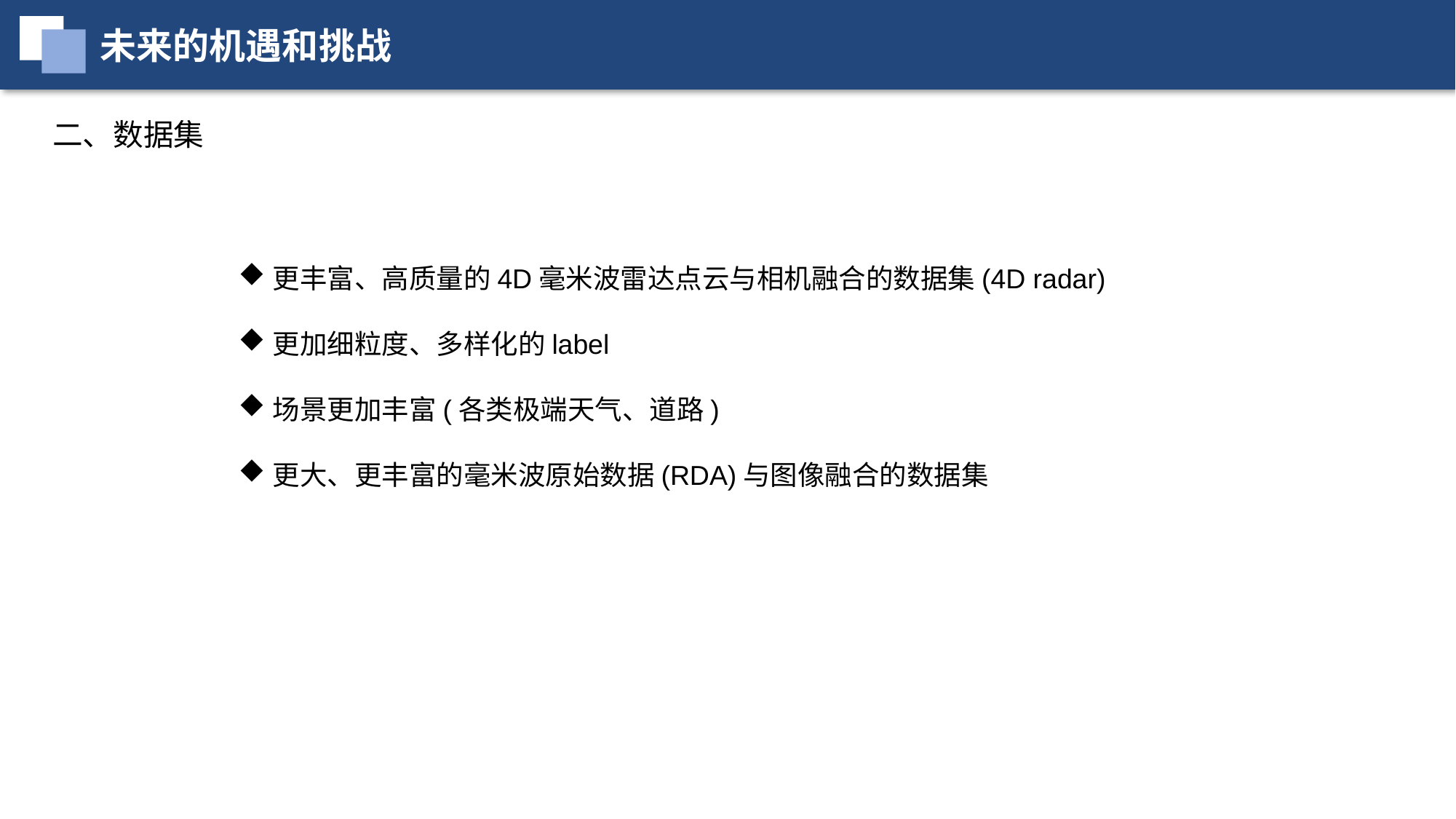

未来的机遇和挑战

二、数据集
更丰富、高质量的4D毫米波雷达点云与相机融合的数据集(4D radar)

更加细粒度、多样化的label

场景更加丰富(各类极端天气、道路)

更大、更丰富的毫米波原始数据(RDA)与图像融合的数据集
18